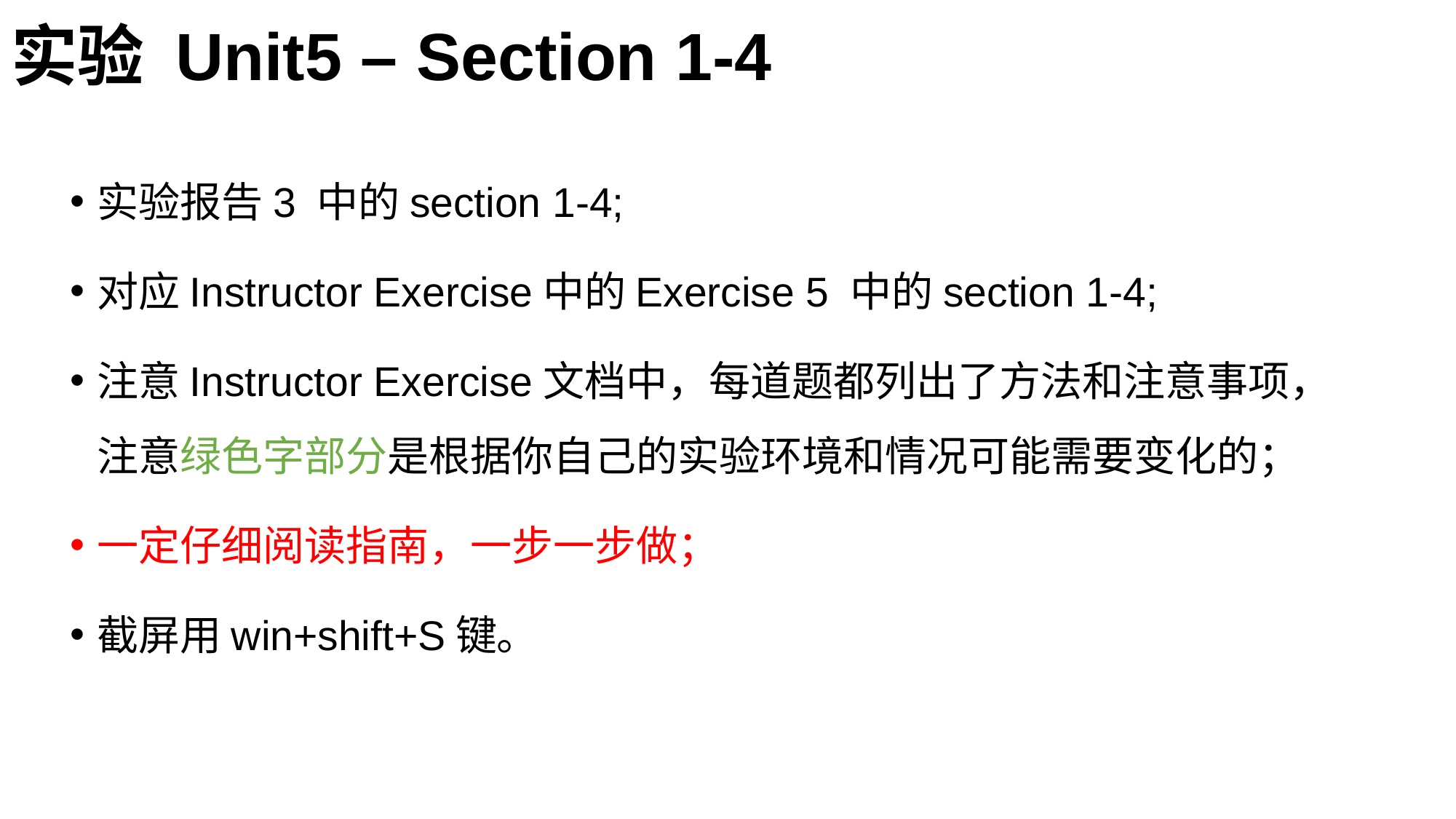

# 实验 Unit5 – Section 1-4
实验报告3 中的section 1-4;
对应Instructor Exercise中的Exercise 5 中的section 1-4;
注意Instructor Exercise文档中，每道题都列出了方法和注意事项，注意绿色字部分是根据你自己的实验环境和情况可能需要变化的；
一定仔细阅读指南，一步一步做；
截屏用win+shift+S键。